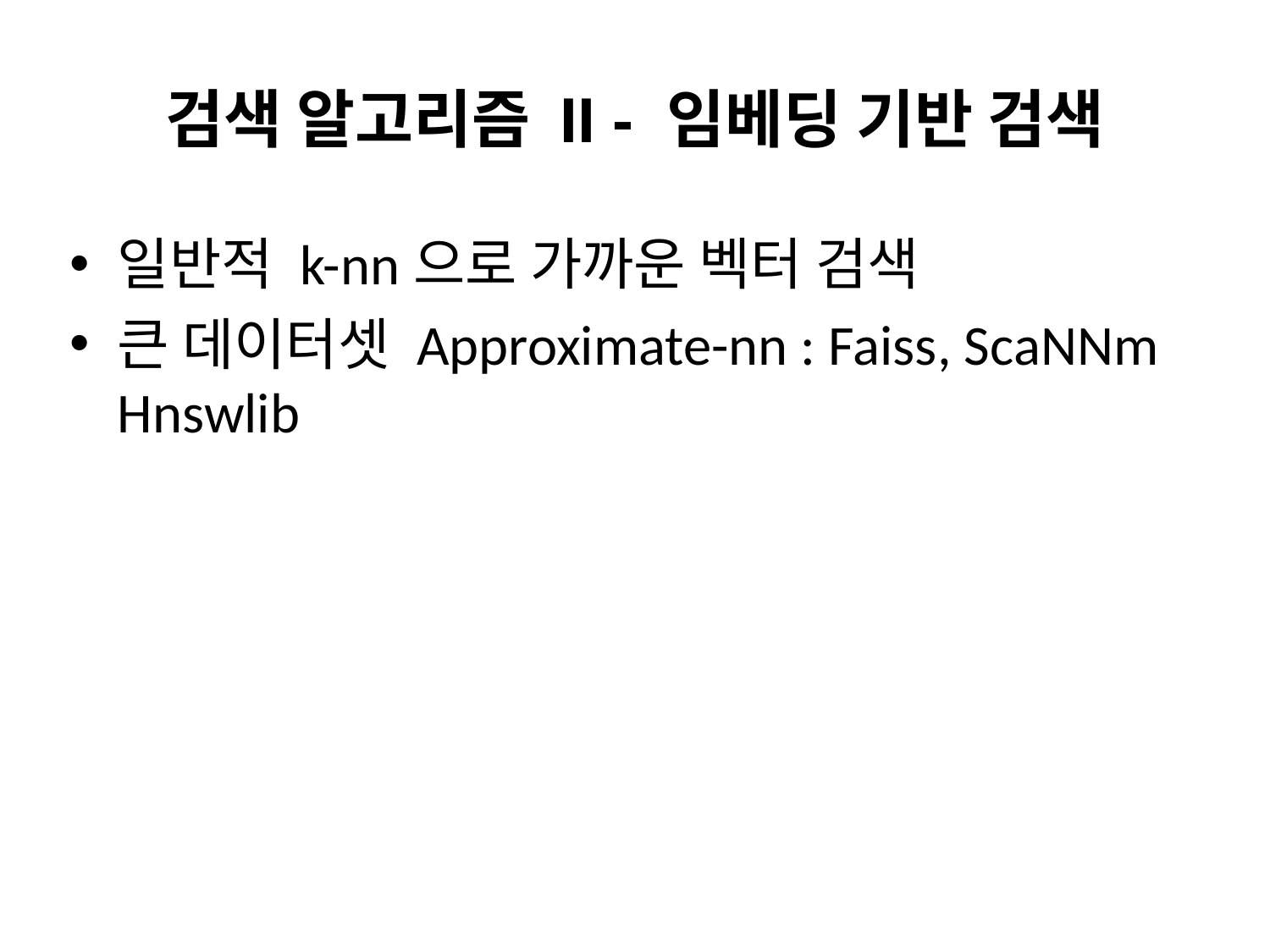

# 검색 알고리즘 II - 임베딩 기반 검색
일반적 k-nn으로 가까운 벡터 검색
큰 데이터셋 Approximate-nn : Faiss, ScaNNm Hnswlib